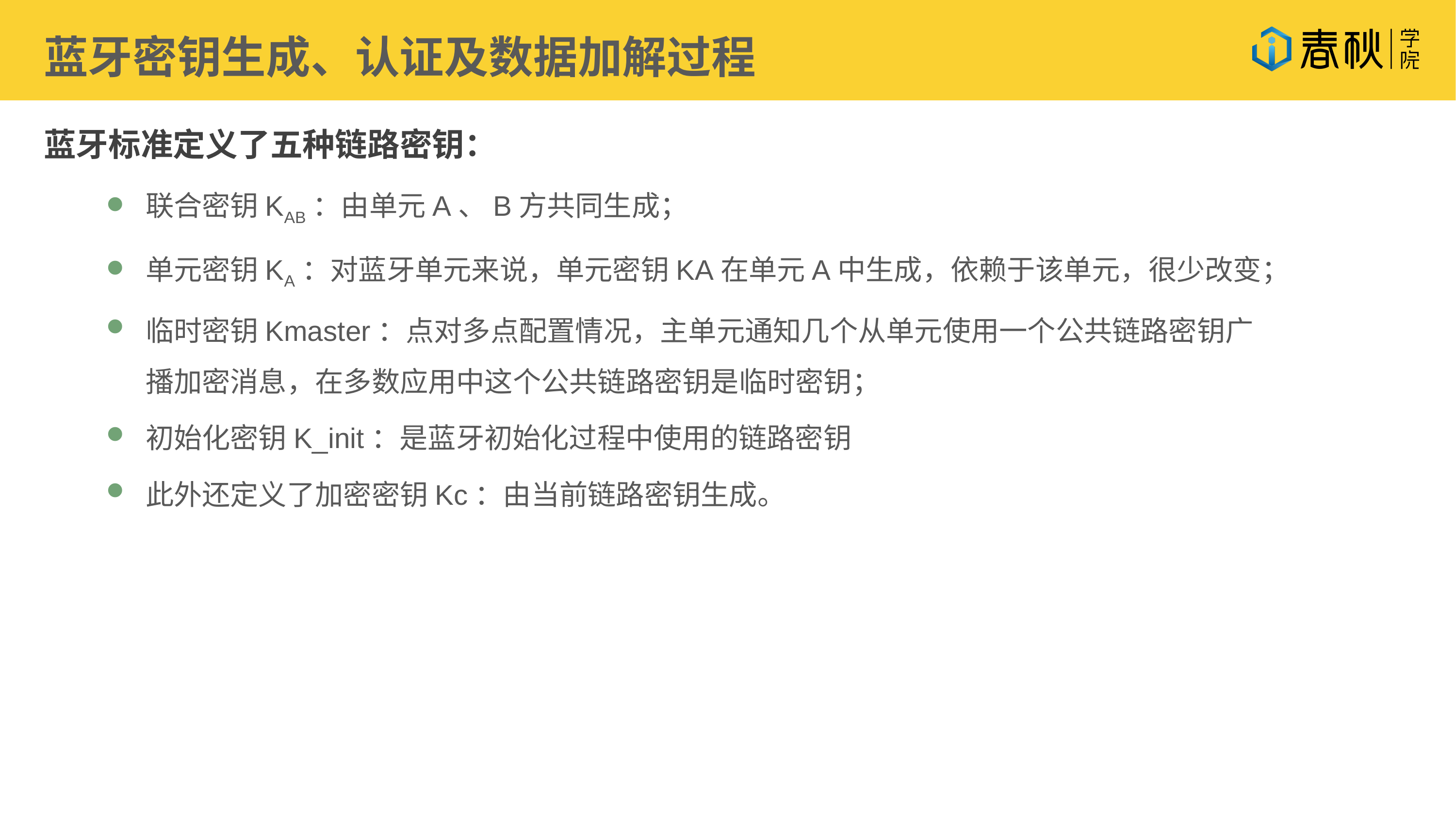

蓝牙密钥生成、认证及数据加解过程
蓝牙标准定义了五种链路密钥：
联合密钥KAB：由单元A、B方共同生成；
单元密钥KA：对蓝牙单元来说，单元密钥KA在单元A中生成，依赖于该单元，很少改变；
临时密钥Kmaster：点对多点配置情况，主单元通知几个从单元使用一个公共链路密钥广播加密消息，在多数应用中这个公共链路密钥是临时密钥；
初始化密钥K_init：是蓝牙初始化过程中使用的链路密钥
此外还定义了加密密钥Kc：由当前链路密钥生成。